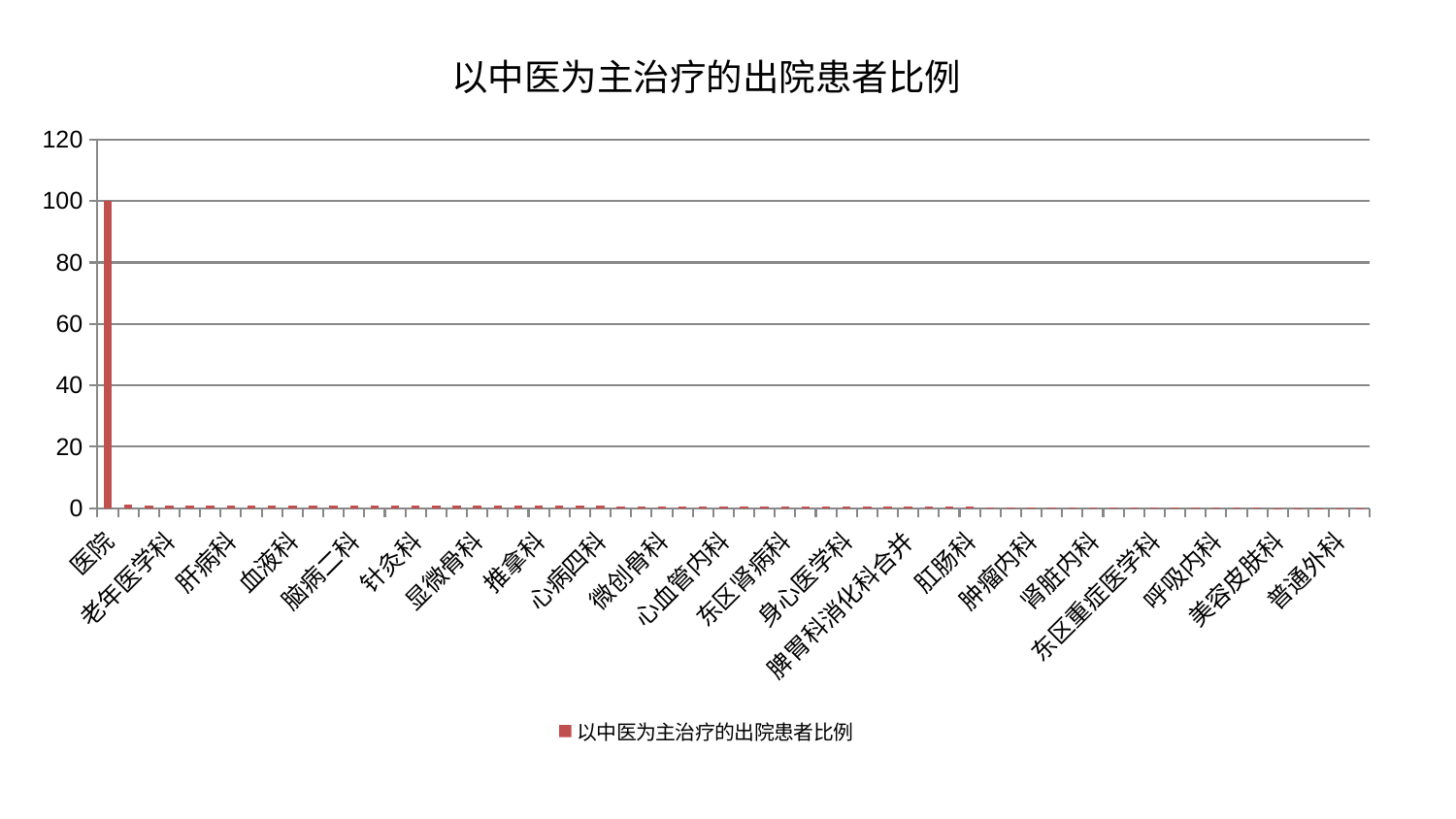

### Chart: 以中医为主治疗的出院患者比例

| Category | 以中医为主治疗的出院患者比例 |
|---|---|
| 医院 | 100.0 |
| 心病三科 | 1.057900361956045 |
| 小儿骨科 | 1.034373462037872 |
| 老年医学科 | 1.0298615993555604 |
| 内分泌科 | 1.012344125584473 |
| 皮肤科 | 0.994803333639355 |
| 肝病科 | 0.9917207529527262 |
| 中医经典科 | 0.9795208007885493 |
| 神经外科 | 0.9777107697113525 |
| 血液科 | 0.9453540041714723 |
| 重症医学科 | 0.9329845611775123 |
| 胸外科 | 0.92941679136442 |
| 脑病二科 | 0.8603694865011035 |
| 口腔科 | 0.8536747910742957 |
| 骨科 | 0.8483770633529922 |
| 针灸科 | 0.8289711307211536 |
| 脊柱骨科 | 0.8130097027032032 |
| 风湿病科 | 0.8117641844807103 |
| 显微骨科 | 0.7913022985873849 |
| 脑病一科 | 0.7906417720631782 |
| 西区重症医学科 | 0.7802854327058932 |
| 推拿科 | 0.7697071869841832 |
| 心病一科 | 0.7664886226945048 |
| 乳腺甲状腺外科 | 0.7511658483668809 |
| 心病四科 | 0.7289378653967464 |
| 心病二科 | 0.7257851862311888 |
| 男科 | 0.6535979498108894 |
| 微创骨科 | 0.5951248310942642 |
| 脑病三科 | 0.5849419969359939 |
| 运动损伤骨科 | 0.5398735374023333 |
| 心血管内科 | 0.5339155277087123 |
| 中医外治中心 | 0.532118993470779 |
| 妇科妇二科合并 | 0.5103163851079642 |
| 东区肾病科 | 0.49747092604586723 |
| 神经内科 | 0.49536382551369673 |
| 肾病科 | 0.4763673543513122 |
| 身心医学科 | 0.4477240422168897 |
| 治未病中心 | 0.4436635764252386 |
| 综合内科 | 0.44069231594715175 |
| 脾胃科消化科合并 | 0.44004484671573546 |
| 脾胃病科 | 0.4389294439754555 |
| 耳鼻喉科 | 0.43736527702062655 |
| 肛肠科 | 0.41884065222158 |
| 小儿推拿科 | 0.39730926162961616 |
| 创伤骨科 | 0.3933145838275531 |
| 肿瘤内科 | 0.37715145647554055 |
| 肝胆外科 | 0.36848027597943916 |
| 妇二科 | 0.3573057017364196 |
| 肾脏内科 | 0.3503396924128649 |
| 关节骨科 | 0.303037184373 |
| 儿科 | 0.2655725607941001 |
| 东区重症医学科 | 0.2635380682956789 |
| 康复科 | 0.23850175877580718 |
| 妇科 | 0.22259812811657217 |
| 呼吸内科 | 0.19134294558640252 |
| 周围血管科 | 0.18462726918315667 |
| 眼科 | 0.12881733304173293 |
| 美容皮肤科 | 0.08076139528895708 |
| 消化内科 | 0.07263874535742174 |
| 产科 | 0.041656934197099565 |
| 普通外科 | 0.03720958123948194 |
| 泌尿外科 | 0.00795690239558806 |
99